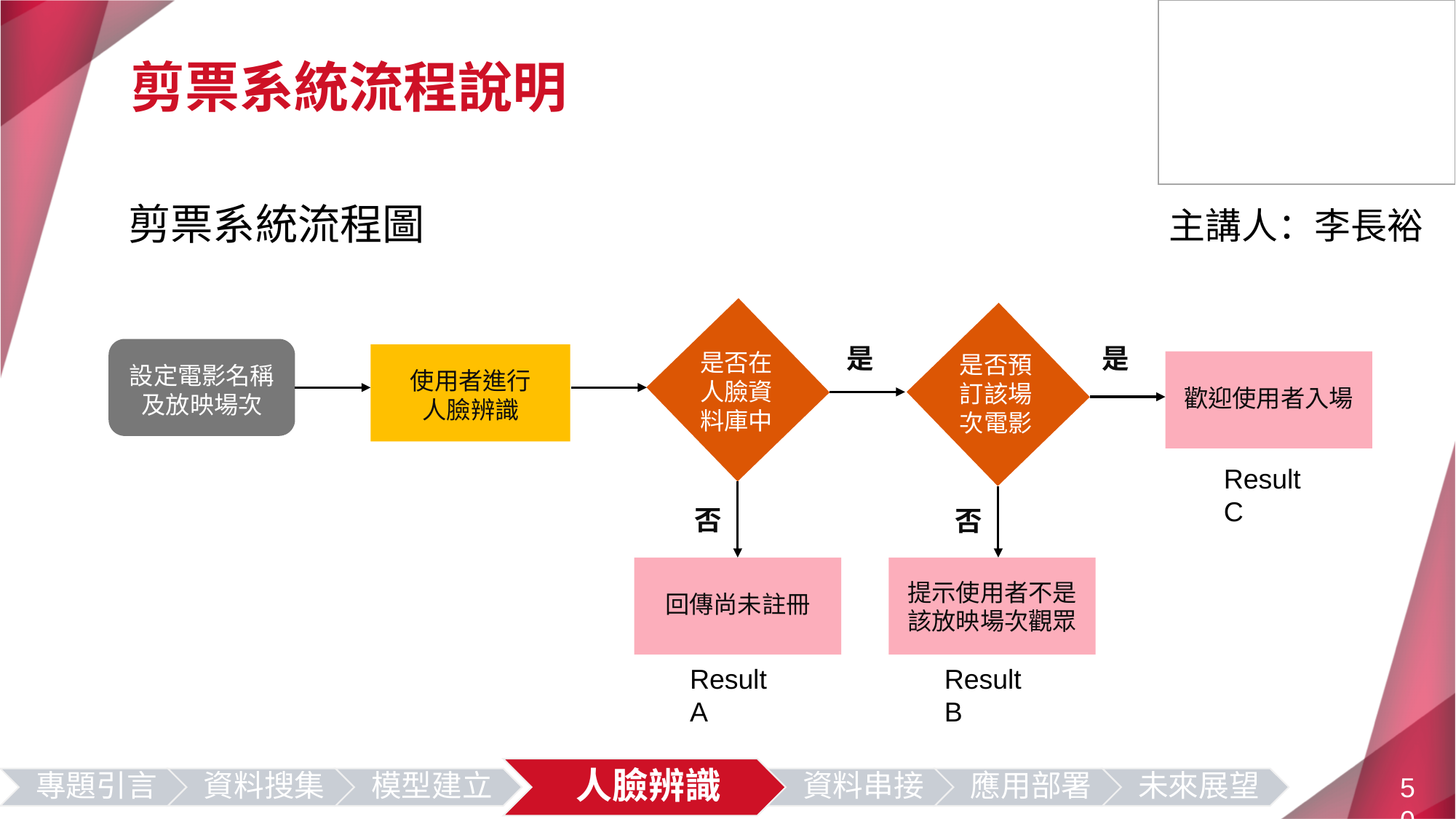

剪票系統流程說明
剪票系統流程圖
主講人：李長裕

是否預訂該場次電影

歡迎使用者入場
是
是

設定電影名稱
及放映場次
是否在人臉資料庫中

使用者進行
人臉辨識
Result C
否
否

回傳尚未註冊

提示使用者不是
該放映場次觀眾
Result A
Result B
專題引言
資料搜集
模型建立
人臉辨識
資料串接
應用部署
未來展望
50